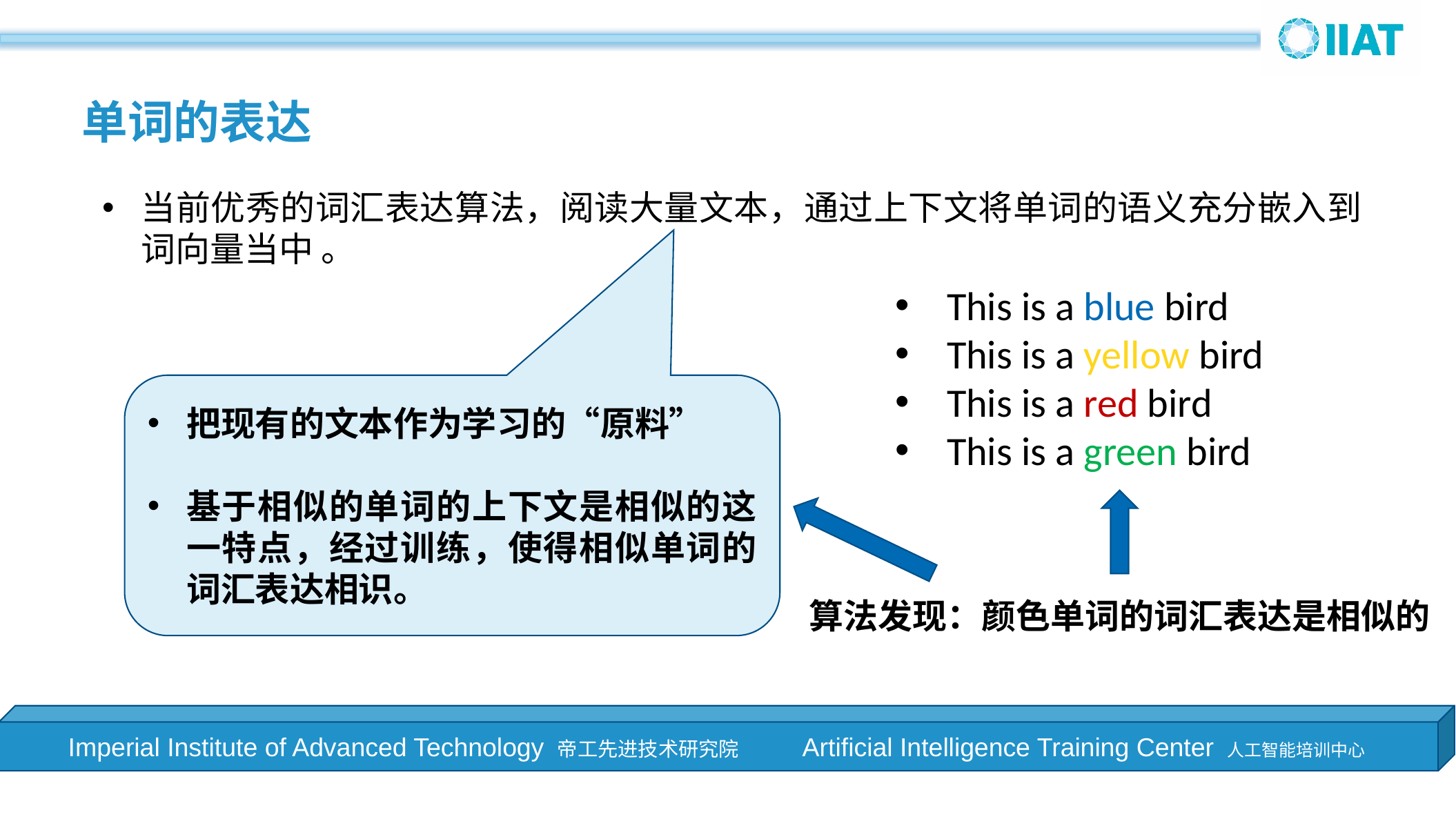

单词的表达
当前优秀的词汇表达算法，阅读大量文本，通过上下文将单词的语义充分嵌入到词向量当中 。

This is a blue bird
This is a yellow bird
This is a red bird
This is a green bird

把现有的文本作为学习的“原料”

基于相似的单词的上下文是相似的这一特点，经过训练，使得相似单词的词汇表达相识。

算法发现：颜色单词的词汇表达是相似的